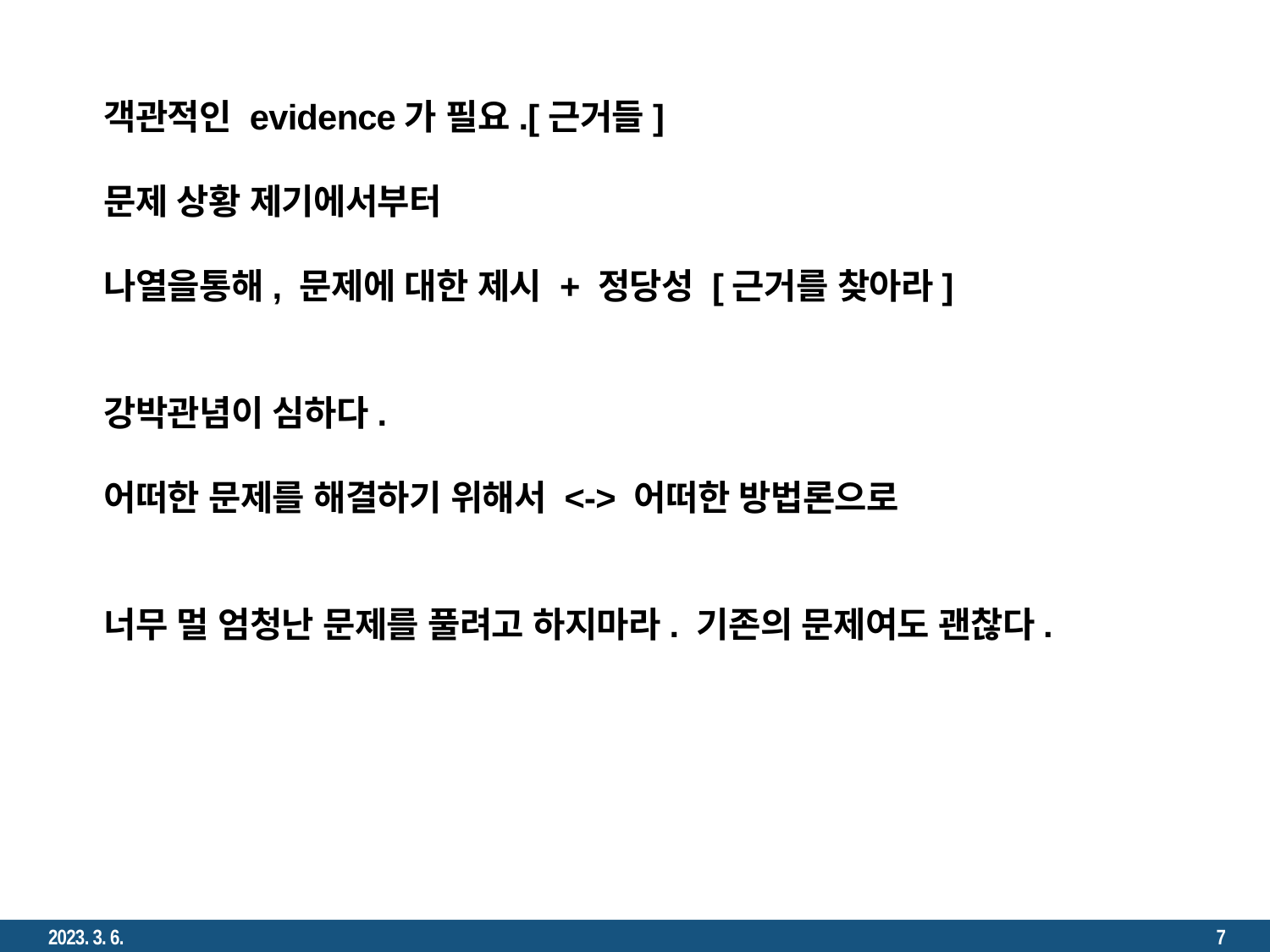

객관적인 evidence가 필요.[근거들]

문제 상황 제기에서부터

나열을통해, 문제에 대한 제시 + 정당성 [근거를 찾아라]

강박관념이 심하다.

어떠한 문제를 해결하기 위해서 <-> 어떠한 방법론으로

너무 멀 엄청난 문제를 풀려고 하지마라. 기존의 문제여도 괜찮다.
2023. 3. 6.
7